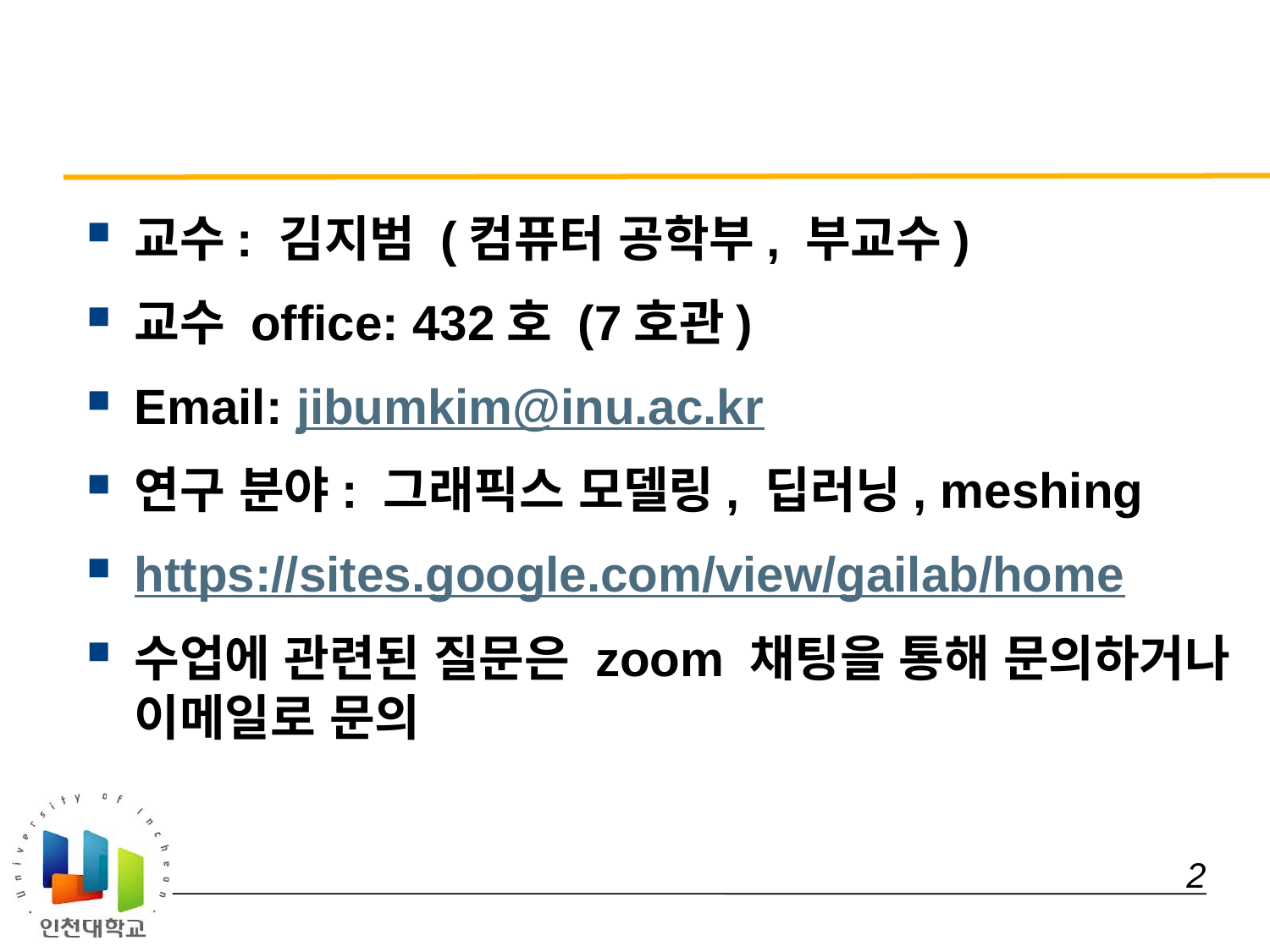

#
교수: 김지범 (컴퓨터 공학부, 부교수)
교수 office: 432호 (7호관)
Email: jibumkim@inu.ac.kr
연구 분야: 그래픽스 모델링, 딥러닝, meshing
https://sites.google.com/view/gailab/home
수업에 관련된 질문은 zoom 채팅을 통해 문의하거나 이메일로 문의

 2